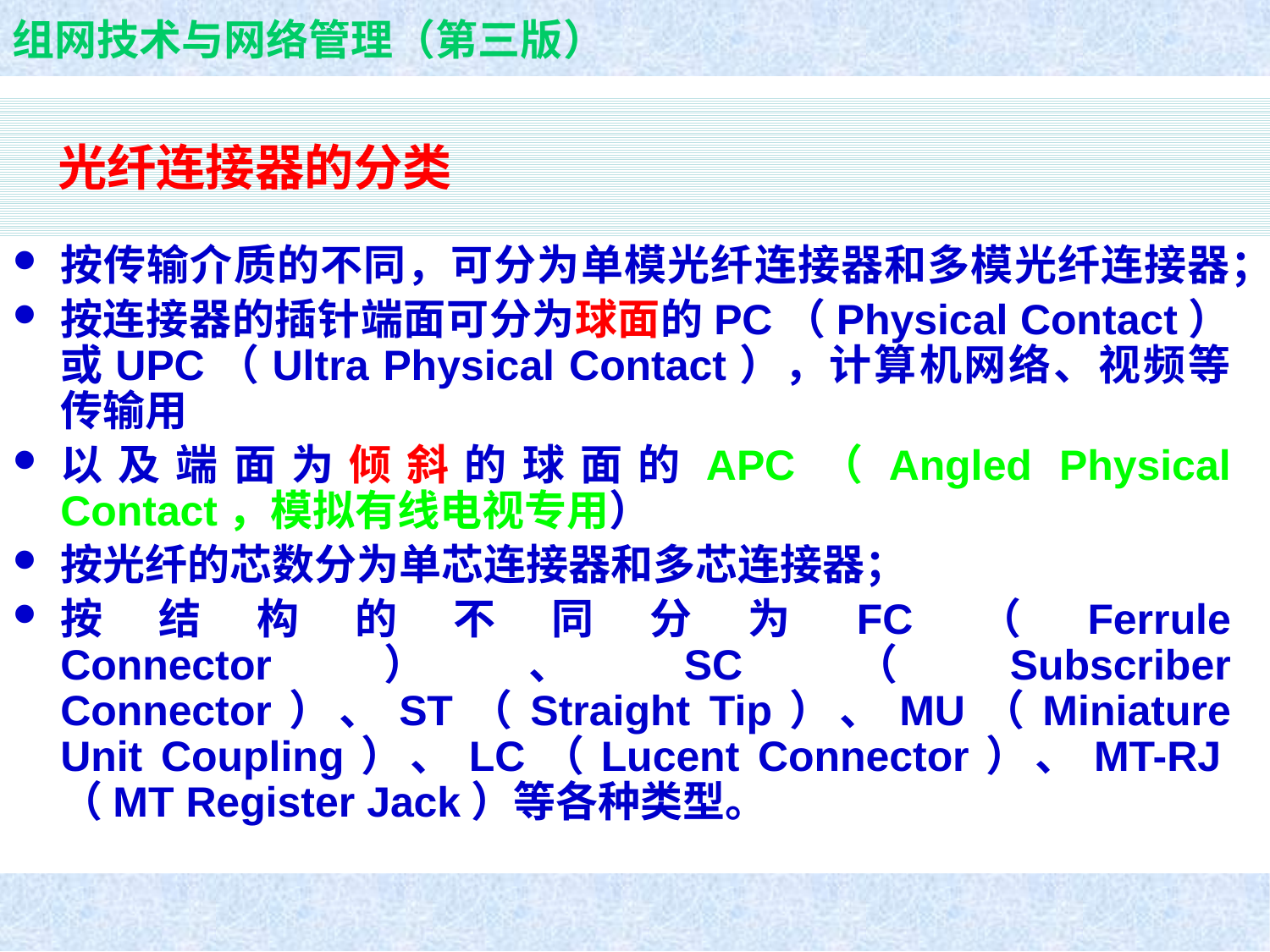

# 光纤连接器的分类
按传输介质的不同，可分为单模光纤连接器和多模光纤连接器；
按连接器的插针端面可分为球面的PC（Physical Contact）或UPC（Ultra Physical Contact），计算机网络、视频等传输用
以及端面为倾斜的球面的APC（Angled Physical Contact，模拟有线电视专用）
按光纤的芯数分为单芯连接器和多芯连接器；
按结构的不同分为FC（Ferrule Connector）、SC（Subscriber Connector）、ST（Straight Tip）、MU（Miniature Unit Coupling）、LC（Lucent Connector）、MT-RJ（MT Register Jack）等各种类型。